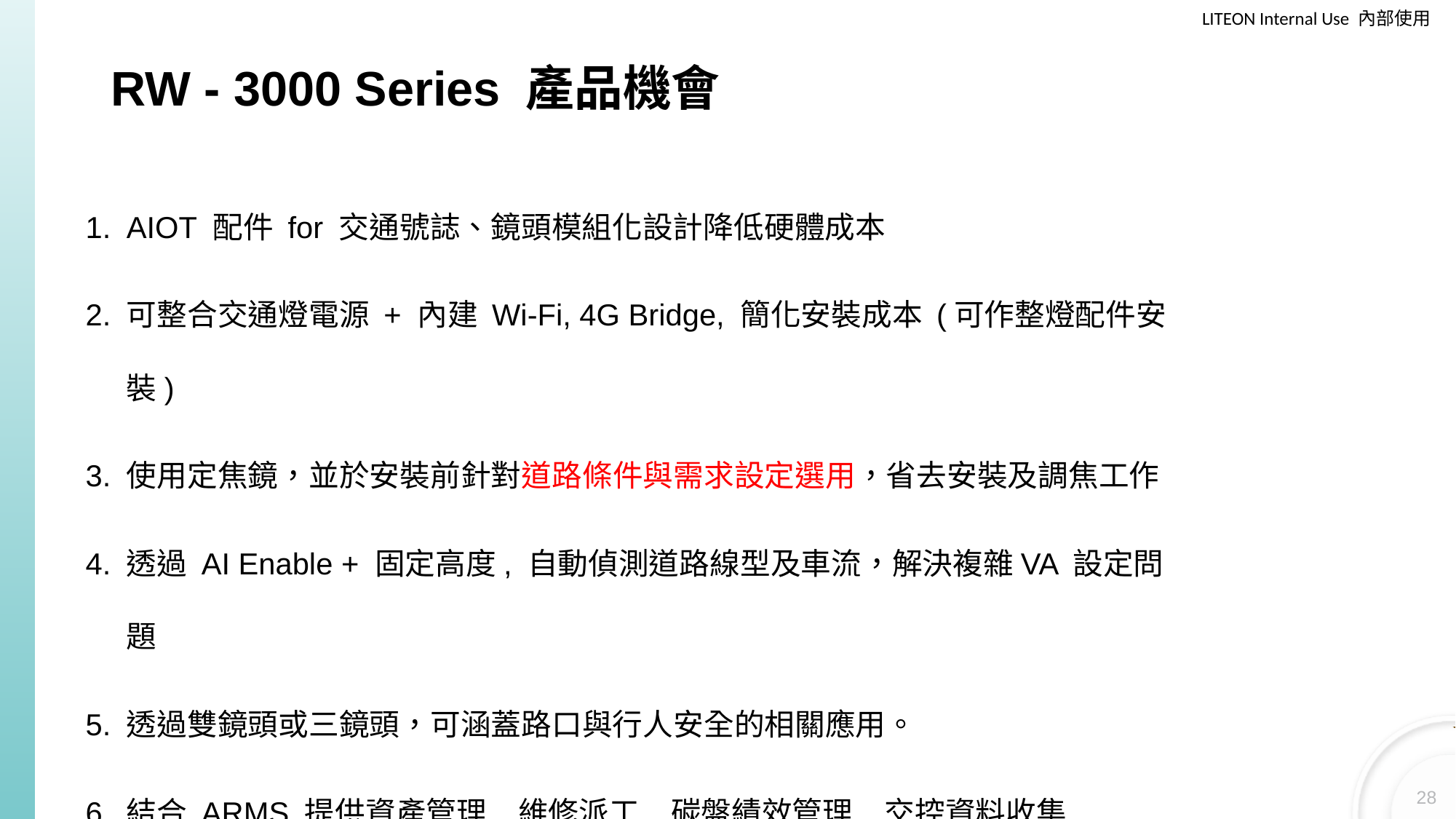

# RW - 3000 Series 產品機會
AIOT 配件 for 交通號誌、鏡頭模組化設計降低硬體成本
可整合交通燈電源 + 內建 Wi-Fi, 4G Bridge, 簡化安裝成本 (可作整燈配件安裝)
使用定焦鏡，並於安裝前針對道路條件與需求設定選用，省去安裝及調焦工作
透過 AI Enable + 固定高度, 自動偵測道路線型及車流，解決複雜VA 設定問題
透過雙鏡頭或三鏡頭，可涵蓋路口與行人安全的相關應用。
結合 ARMS 提供資產管理, 維修派工, 碳盤績效管理, 交控資料收集
高度、角度不確定不用定焦鏡
28